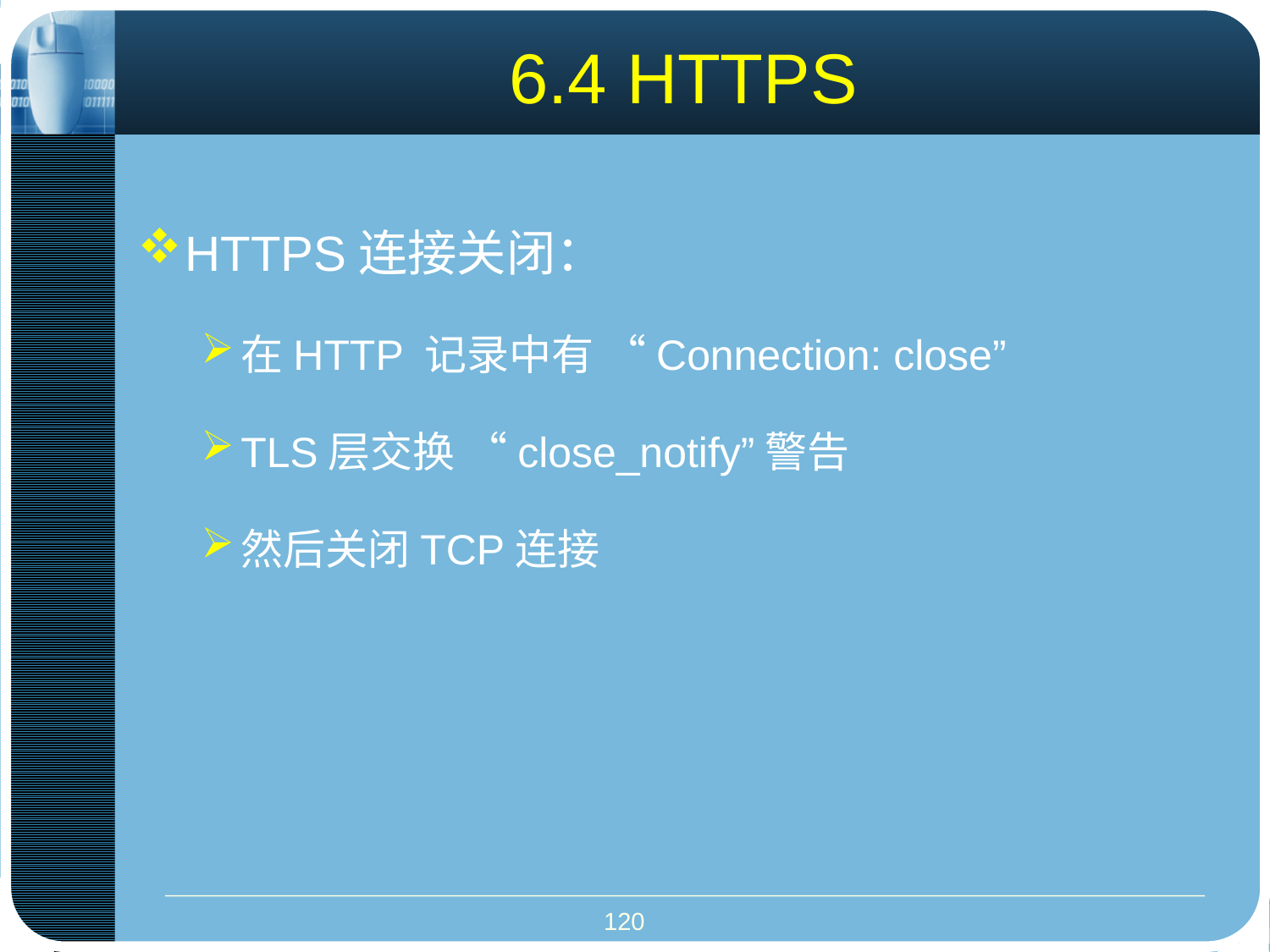

# 6.4 HTTPS
HTTPS连接关闭：
在HTTP 记录中有 “Connection: close”
TLS层交换 “close_notify”警告
然后关闭TCP连接
120